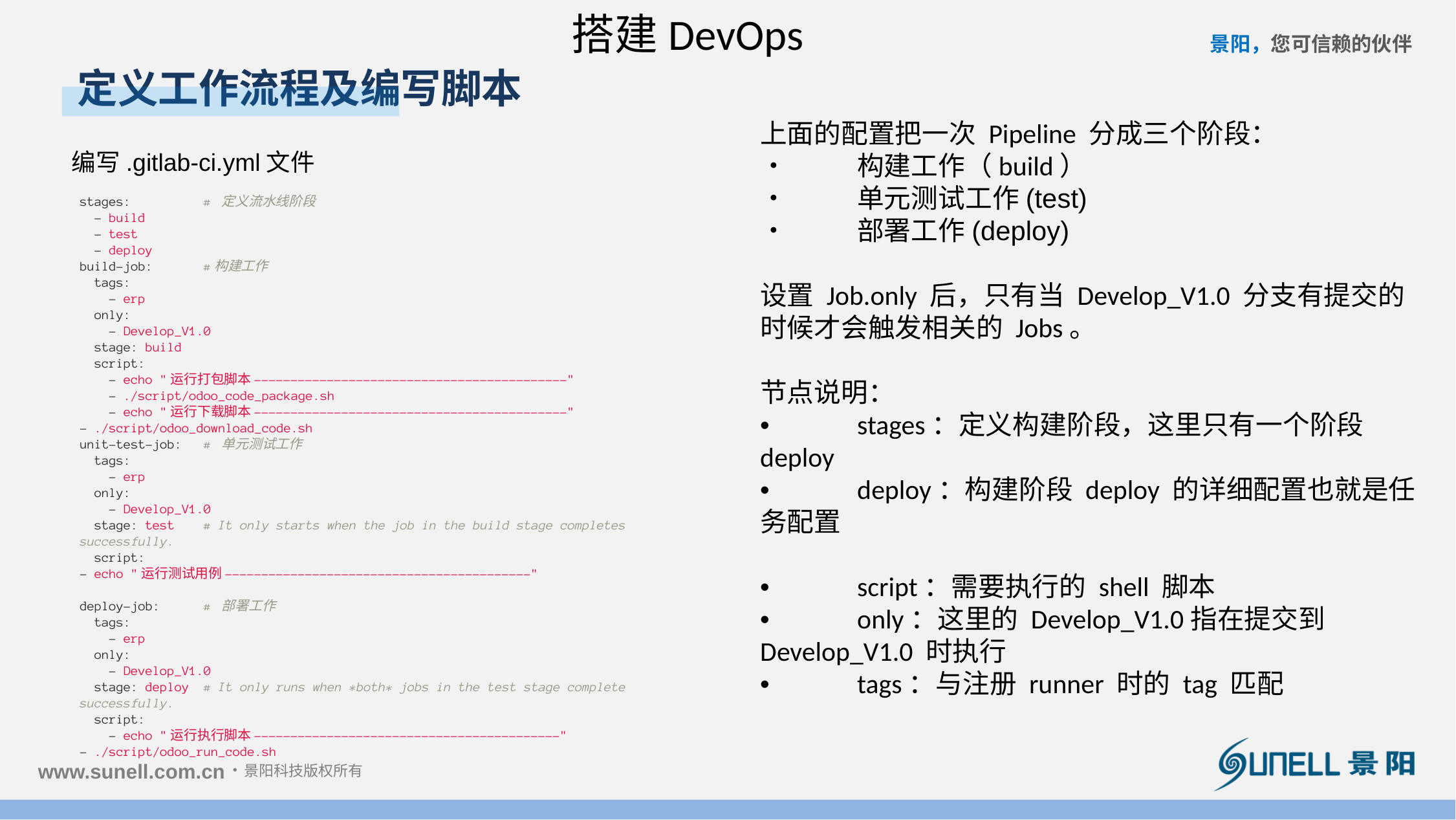

搭建DevOps

定义工作流程及编写脚本

上面的配置把一次 Pipeline 分成三个阶段：
•	构建工作（build）
•	单元测试工作(test)
•	部署工作(deploy)

设置 Job.only 后，只有当 Develop_V1.0 分支有提交的时候才会触发相关的 Jobs。

节点说明：
•	stages：定义构建阶段，这里只有一个阶段 deploy
•	deploy：构建阶段 deploy 的详细配置也就是任务配置

•	script：需要执行的 shell 脚本
•	only：这里的 Develop_V1.0指在提交到 Develop_V1.0 时执行
•	tags：与注册 runner 时的 tag 匹配
编写.gitlab-ci.yml文件
stages:          # 定义流水线阶段
  - build
  - test
  - deploy
build-job:       #构建工作
  tags:
    - erp
  only:
    - Develop_V1.0
  stage: build
  script:
    - echo "运行打包脚本-------------------------------------------"
    - ./script/odoo_code_package.sh
    - echo "运行下载脚本-------------------------------------------"
- ./script/odoo_download_code.sh
unit-test-job:   # 单元测试工作
  tags:
    - erp
  only:
    - Develop_V1.0
  stage: test    # It only starts when the job in the build stage completes successfully.
  script:
- echo "运行测试用例------------------------------------------"

deploy-job:      # 部署工作
  tags:
    - erp
  only:
    - Develop_V1.0
  stage: deploy  # It only runs when *both* jobs in the test stage complete successfully.
  script:
    - echo "运行执行脚本------------------------------------------"
- ./script/odoo_run_code.sh